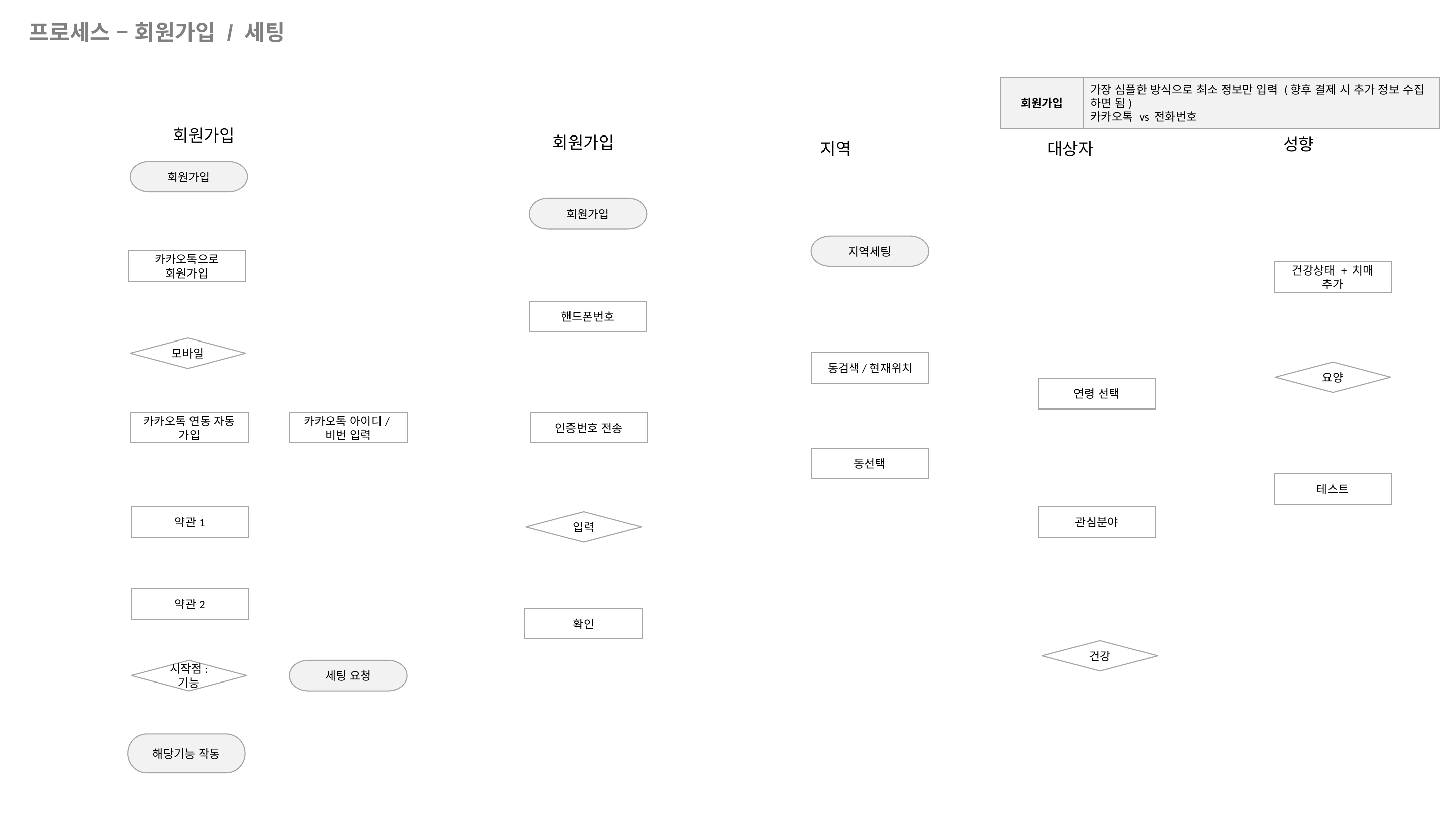

프로세스 – 회원가입 / 세팅
회원가입
가장 심플한 방식으로 최소 정보만 입력 (향후 결제 시 추가 정보 수집 하면 됨)
카카오톡 vs 전화번호
회원가입
회원가입
성향
지역
대상자
회원가입
회원가입
지역세팅
카카오톡으로 회원가입
건강상태 + 치매 추가
핸드폰번호
모바일
동검색/현재위치
요양
연령 선택
카카오톡 연동 자동 가입
카카오톡 아이디/비번 입력
인증번호 전송
동선택
테스트
약관1
관심분야
입력
약관2
확인
건강
시작점: 기능
세팅 요청
해당기능 작동